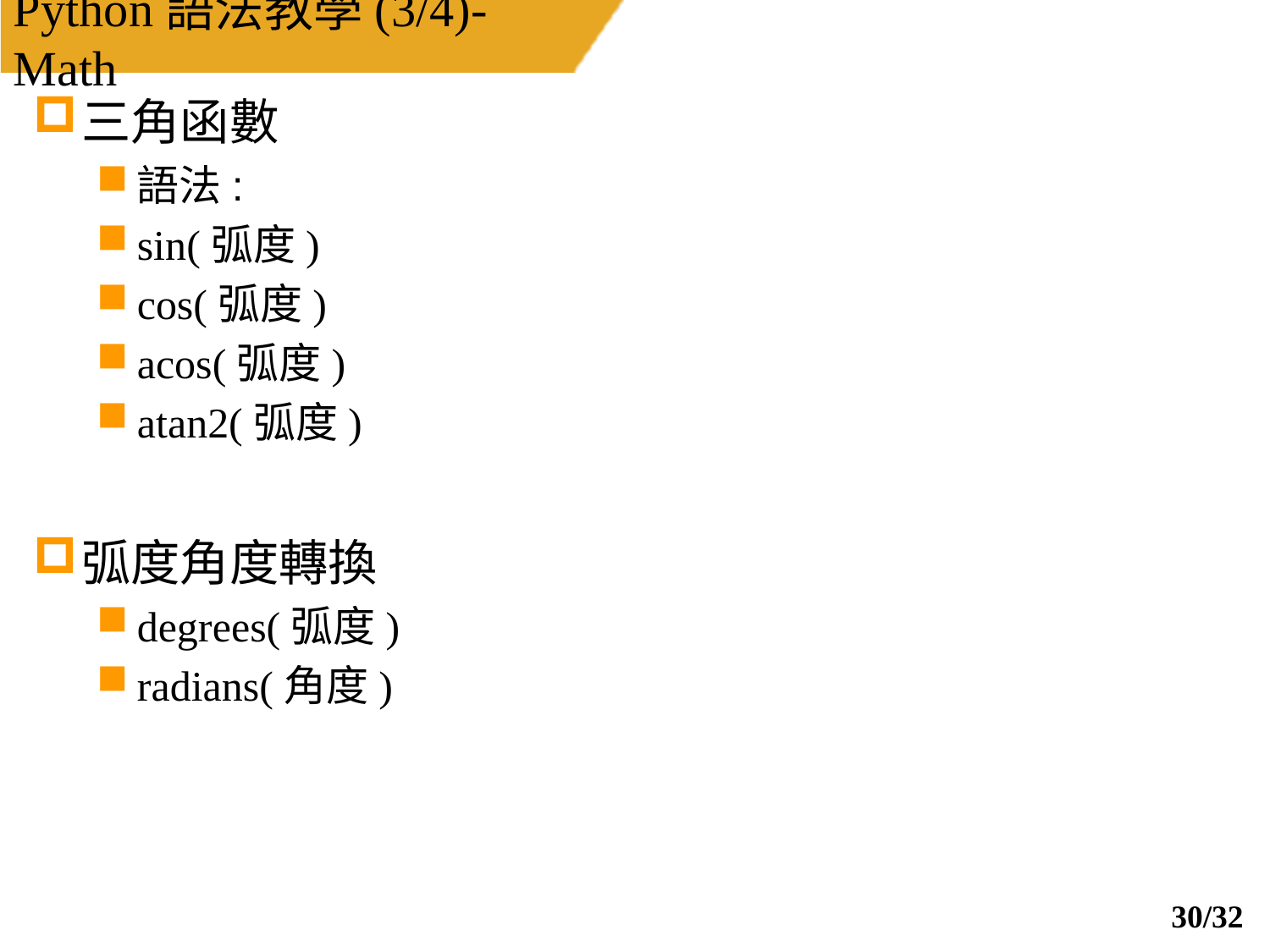

# Python語法教學(3/4)-Math
三角函數
語法:
sin(弧度)
cos(弧度)
acos(弧度)
atan2(弧度)

弧度角度轉換
degrees(弧度)
radians(角度)

30/32